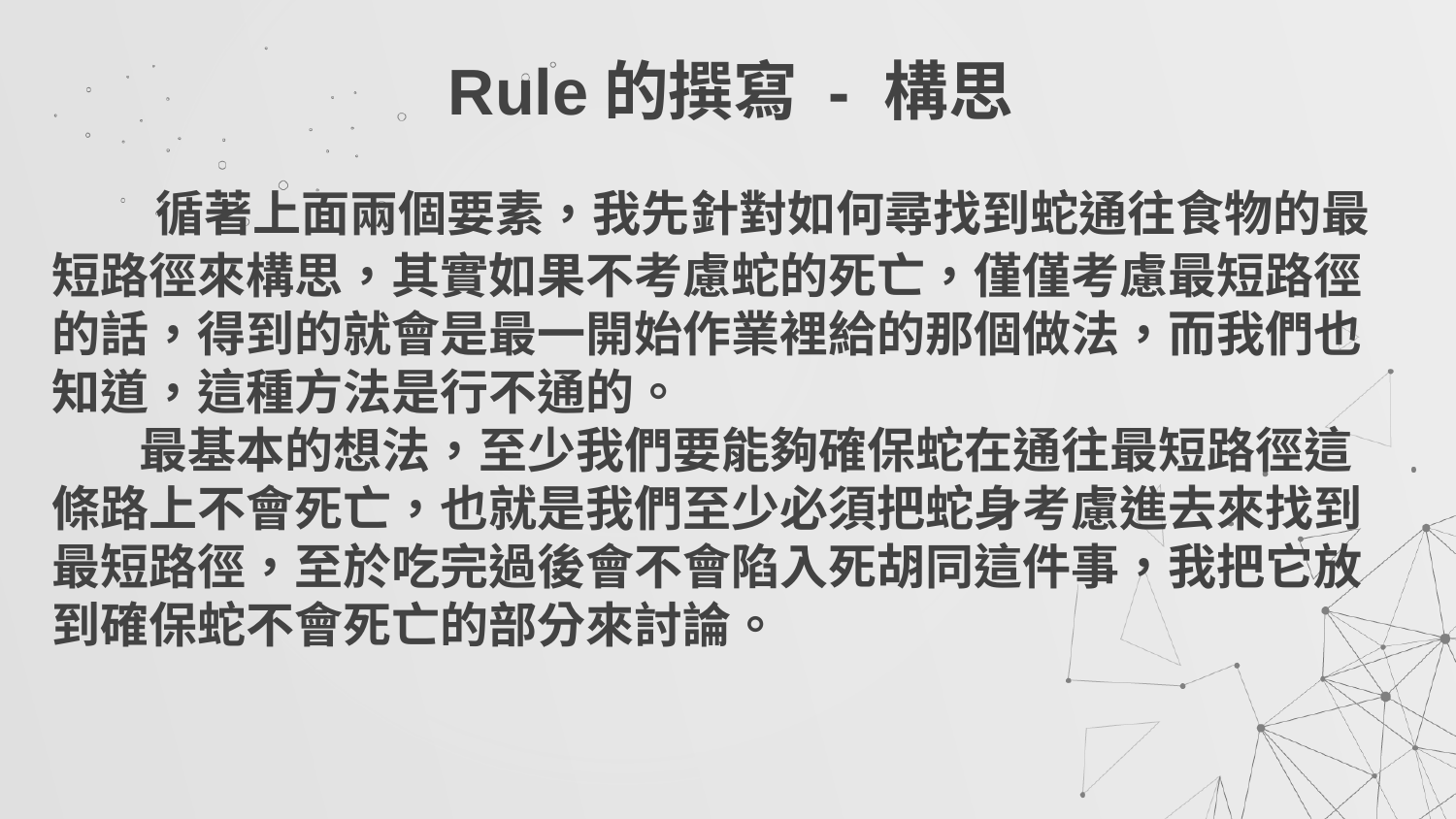

Rule的撰寫 - 構思
# 循著上面兩個要素，我先針對如何尋找到蛇通往食物的最短路徑來構思，其實如果不考慮蛇的死亡，僅僅考慮最短路徑的話，得到的就會是最一開始作業裡給的那個做法，而我們也知道，這種方法是行不通的。 最基本的想法，至少我們要能夠確保蛇在通往最短路徑這條路上不會死亡，也就是我們至少必須把蛇身考慮進去來找到最短路徑，至於吃完過後會不會陷入死胡同這件事，我把它放到確保蛇不會死亡的部分來討論。